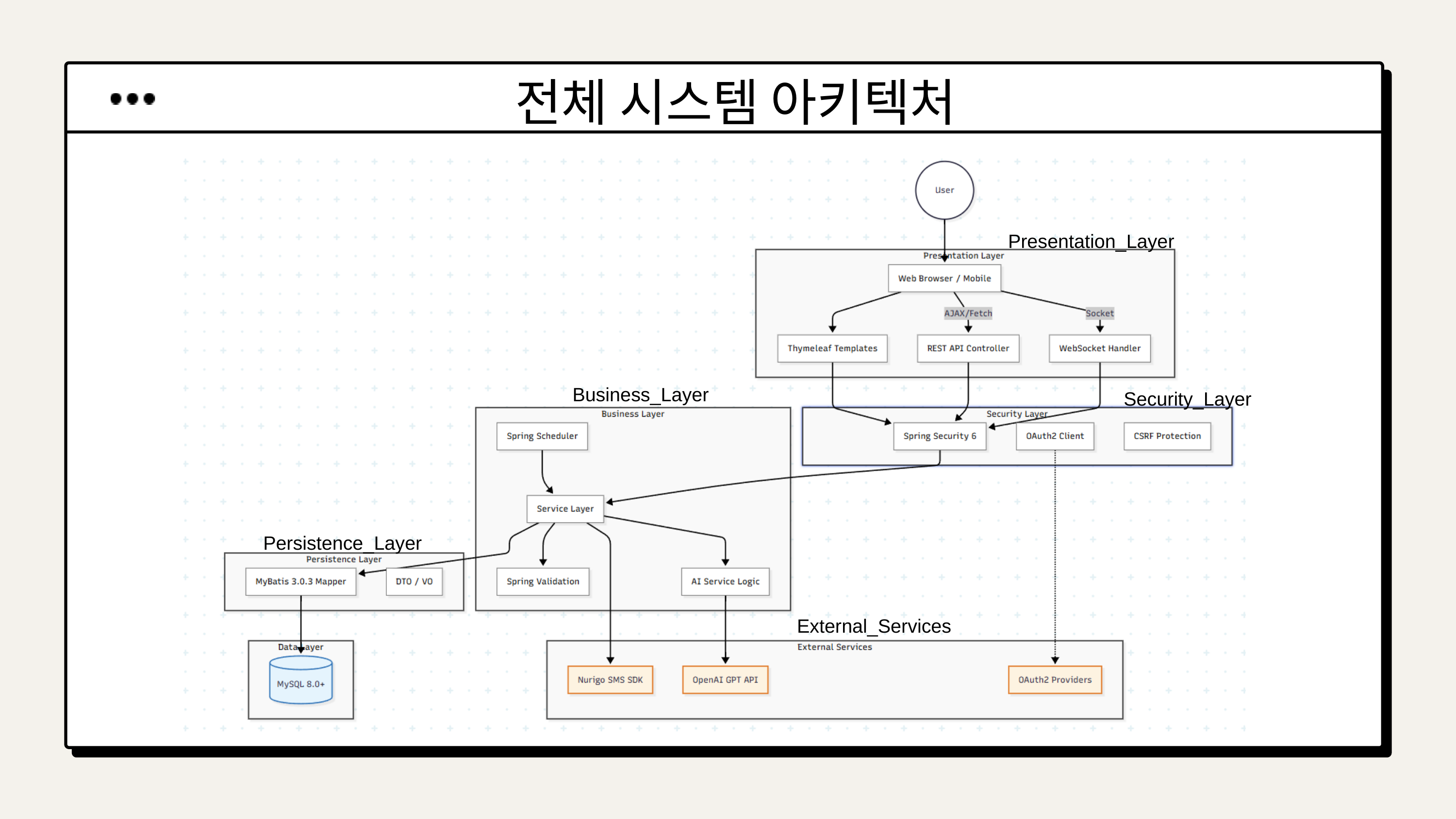

전체 시스템 아키텍처

Presentation_Layer
Business_Layer
Security_Layer
Persistence_Layer
External_Services